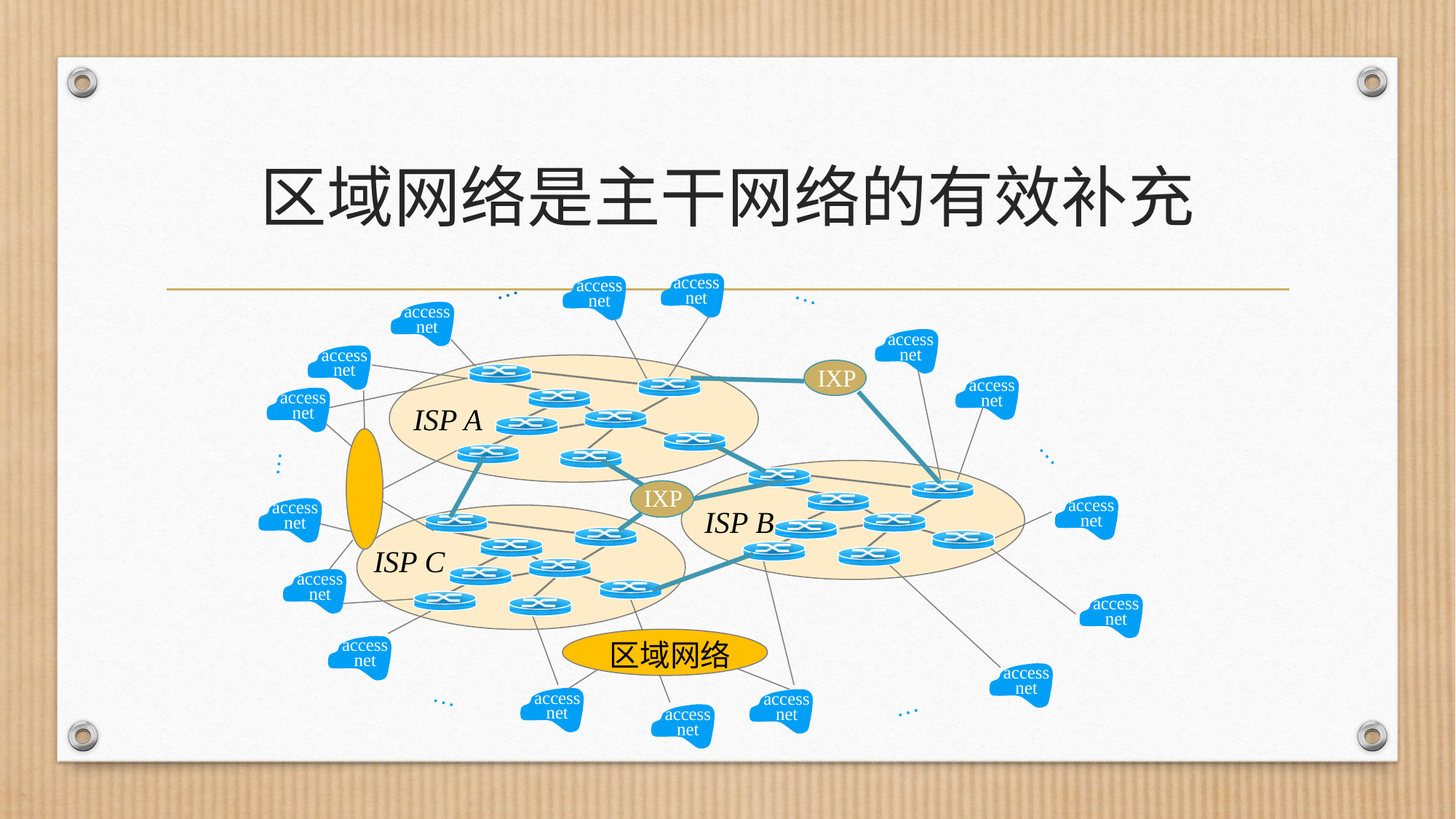

# 区域网络是主干网络的有效补充
…
access
net

…
access
net

access
net

access
net

access
net

access
net

access
net

…
…
access
net

access
net

access
net

access
net

access
net

access
net

access
net

access
net

…
…
access
net

ISP A

ISP B

ISP C

IXP

IXP

区域网络